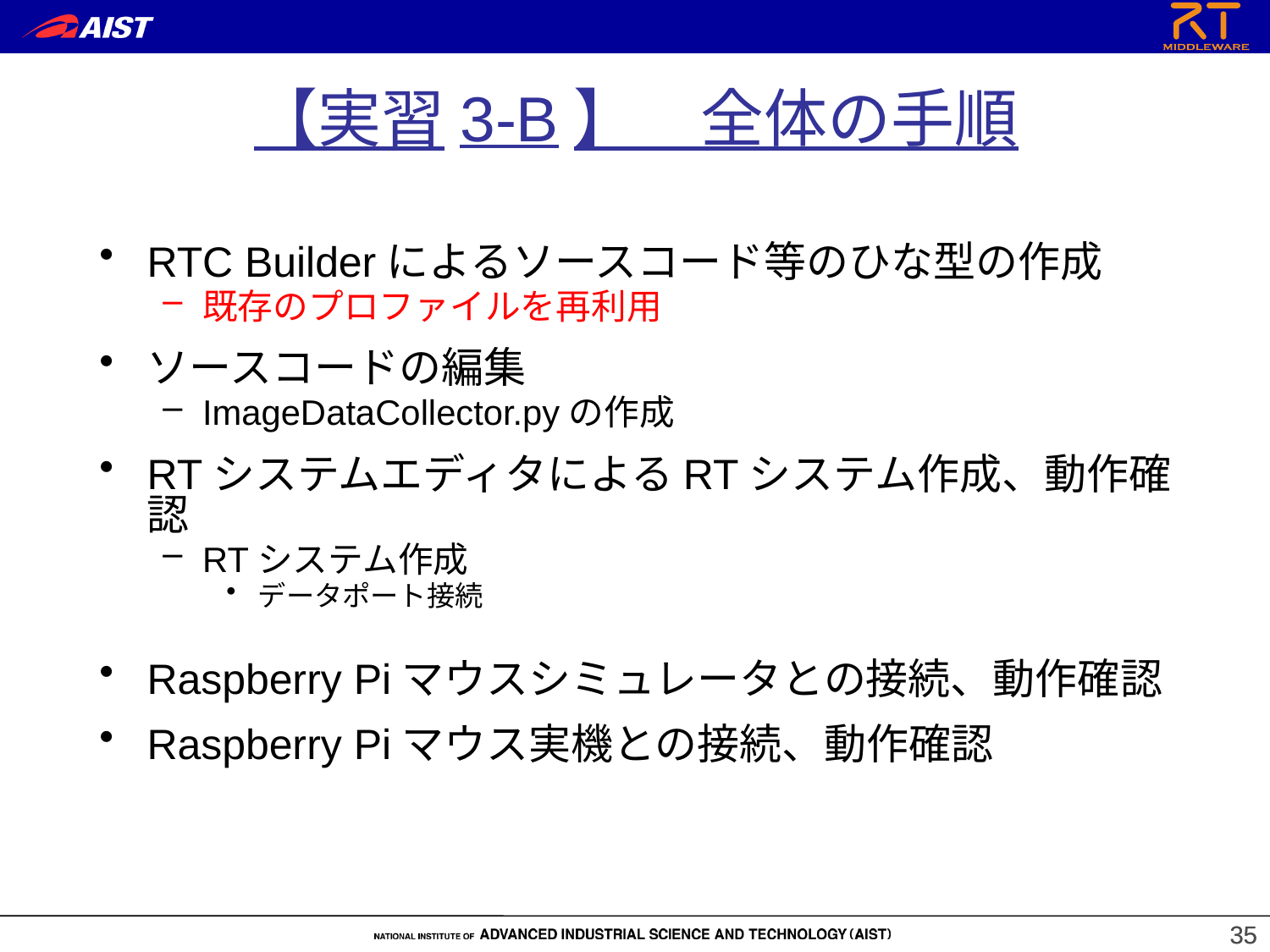

【実習3-B】　全体の手順
RTC Builderによるソースコード等のひな型の作成
既存のプロファイルを再利用

ソースコードの編集
ImageDataCollector.pyの作成

RTシステムエディタによるRTシステム作成、動作確認
RTシステム作成
データポート接続

Raspberry Piマウスシミュレータとの接続、動作確認

Raspberry Piマウス実機との接続、動作確認
35
35